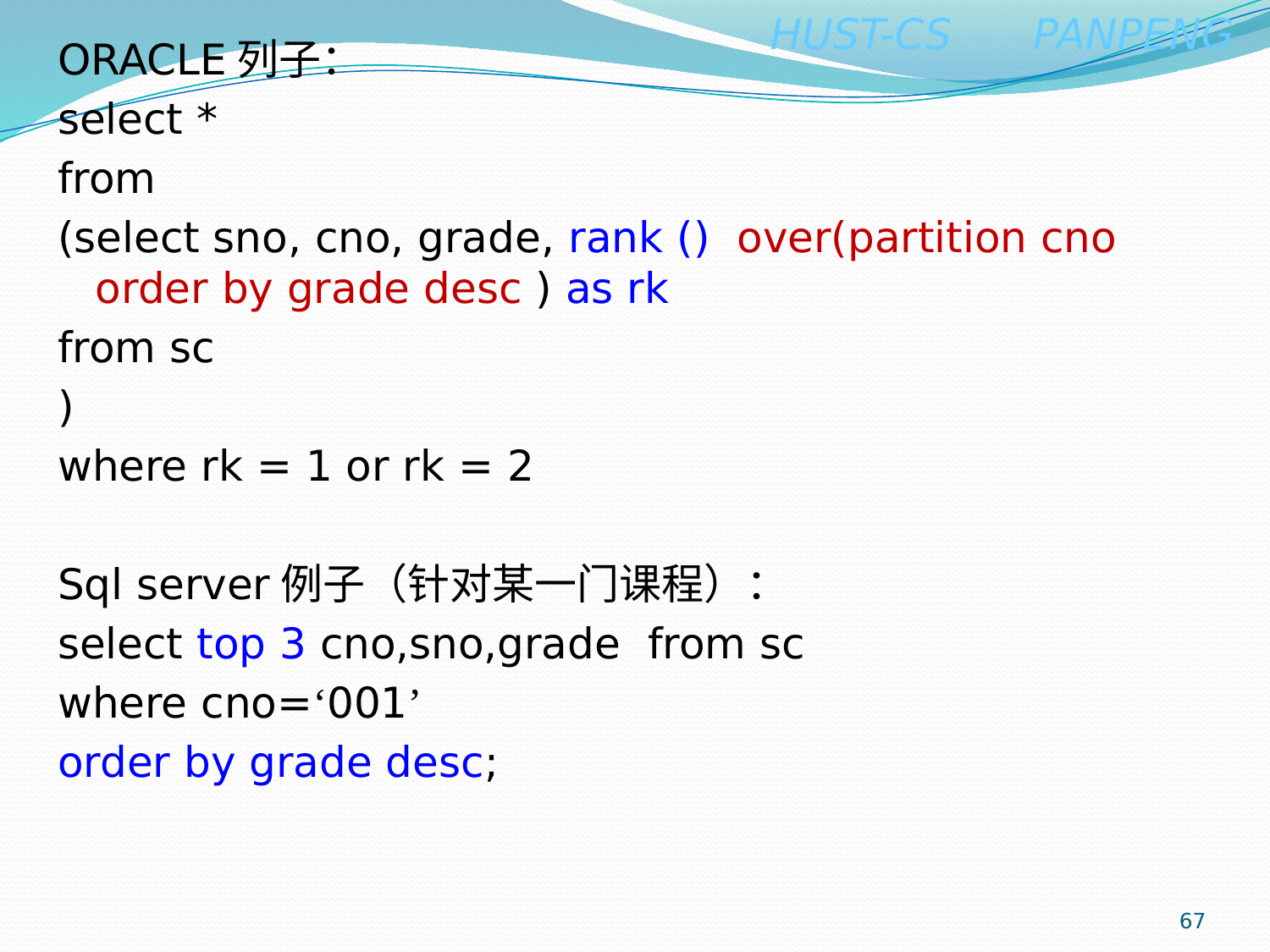

ORACLE列子：
select *
from
(select sno, cno, grade, rank ()  over(partition cno order by grade desc ) as rk
from sc
)
where rk = 1 or rk = 2

Sql server例子（针对某一门课程）：
select top 3 cno,sno,grade  from sc
where cno=‘001’
order by grade desc;
67